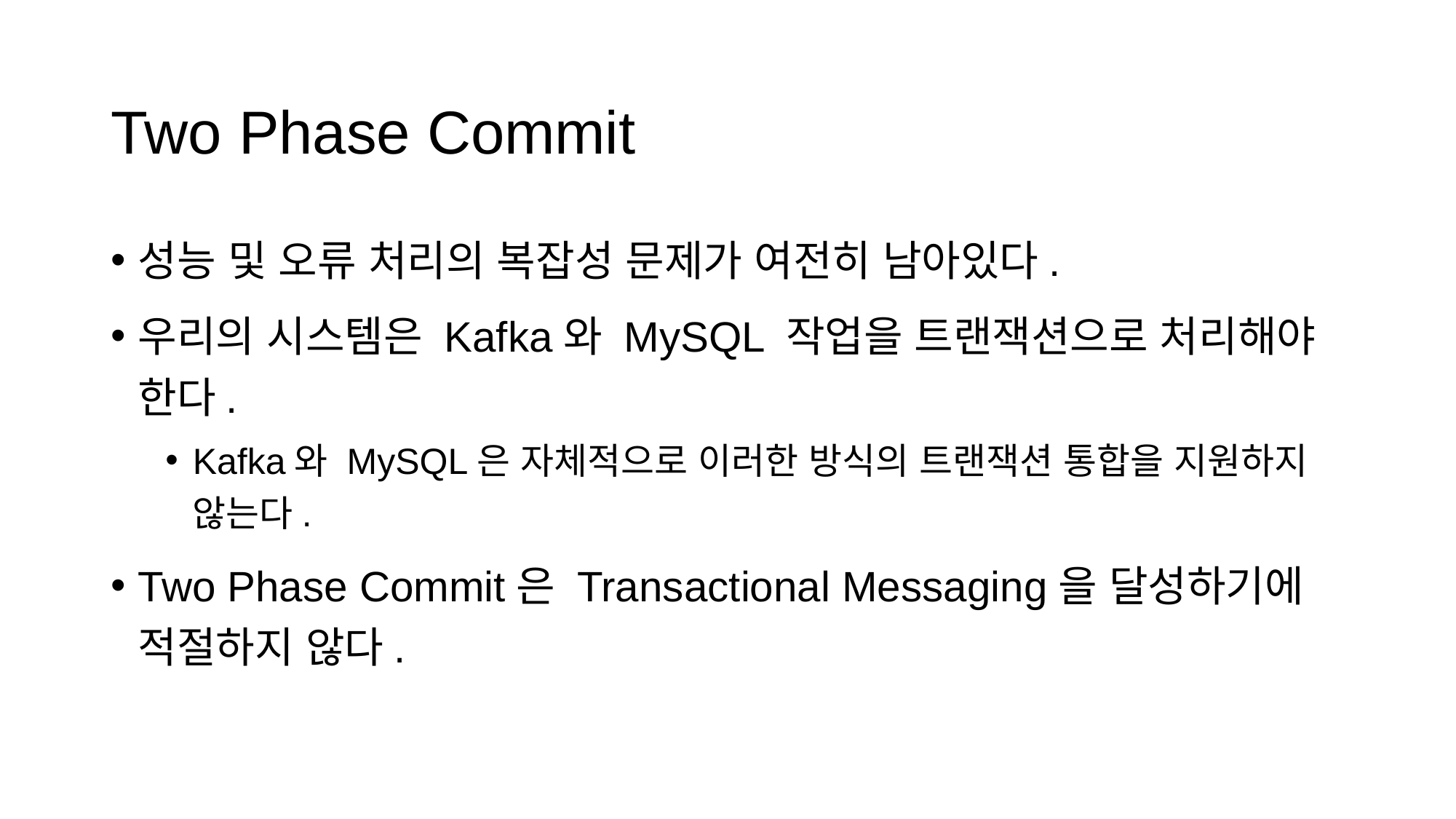

# Two Phase Commit
성능 및 오류 처리의 복잡성 문제가 여전히 남아있다.
우리의 시스템은 Kafka와 MySQL 작업을 트랜잭션으로 처리해야 한다.
Kafka와 MySQL은 자체적으로 이러한 방식의 트랜잭션 통합을 지원하지 않는다.
Two Phase Commit은 Transactional Messaging을 달성하기에 적절하지 않다.